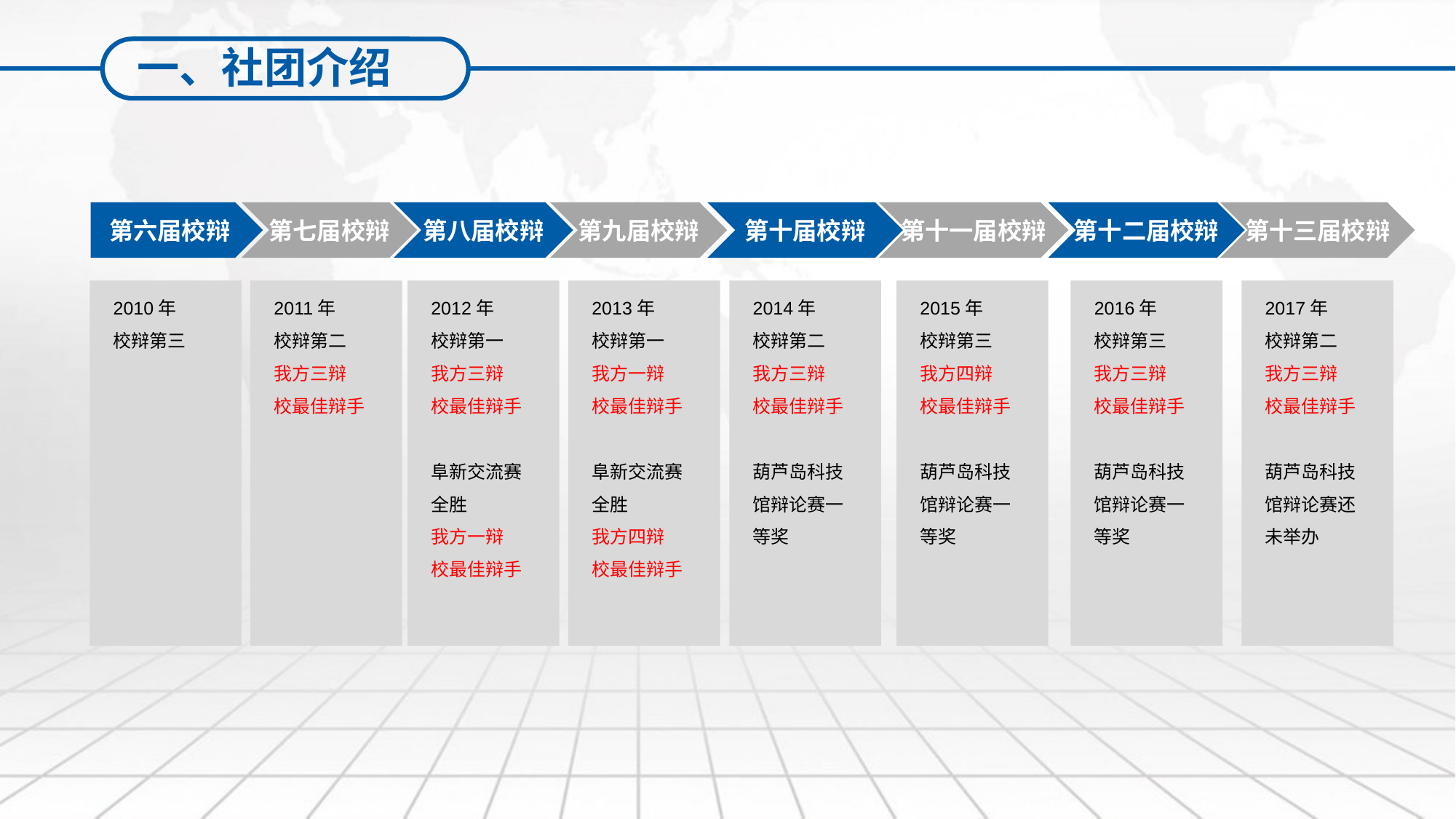

一、社团介绍

第六届校辩
第七届校辩
第八届校辩
第九届校辩
第十届校辩
第十一届校辩
第十二届校辩
第十三届校辩
2010年
校辩第三

2011年
校辩第二
我方三辩
校最佳辩手

2012年
校辩第一
我方三辩
校最佳辩手

阜新交流赛全胜
我方一辩
校最佳辩手

2013年
校辩第一
我方一辩
校最佳辩手

阜新交流赛全胜
我方四辩
校最佳辩手

2014年
校辩第二
我方三辩
校最佳辩手

葫芦岛科技馆辩论赛一等奖

2015年
校辩第三
我方四辩
校最佳辩手

葫芦岛科技馆辩论赛一等奖

2016年
校辩第三
我方三辩
校最佳辩手

葫芦岛科技馆辩论赛一等奖

2017年
校辩第二
我方三辩
校最佳辩手

葫芦岛科技馆辩论赛还未举办